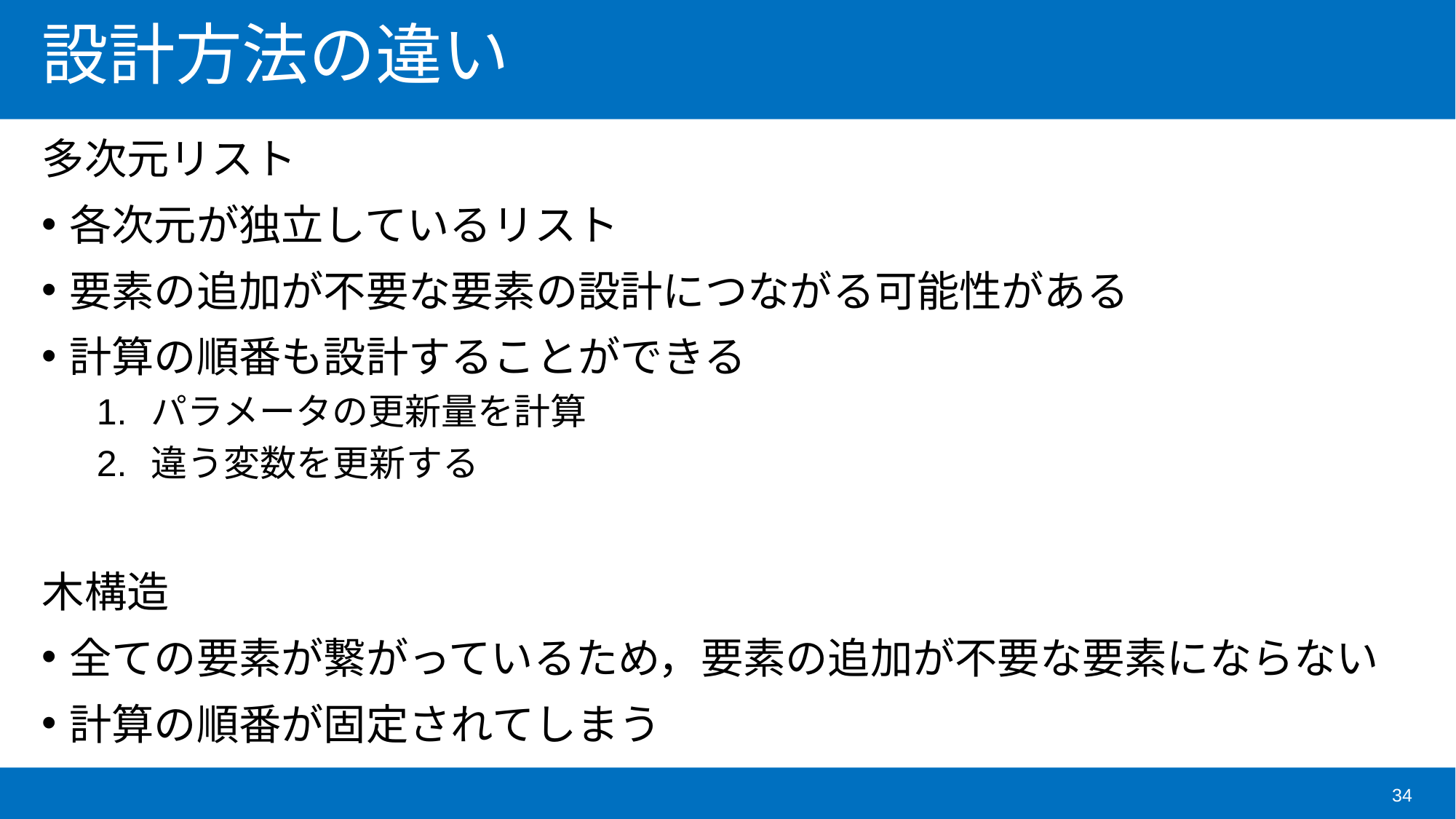

# 設計方法の違い
多次元リスト
各次元が独立しているリスト
要素の追加が不要な要素の設計につながる可能性がある
計算の順番も設計することができる
パラメータの更新量を計算
違う変数を更新する

木構造
全ての要素が繋がっているため，要素の追加が不要な要素にならない
計算の順番が固定されてしまう
34